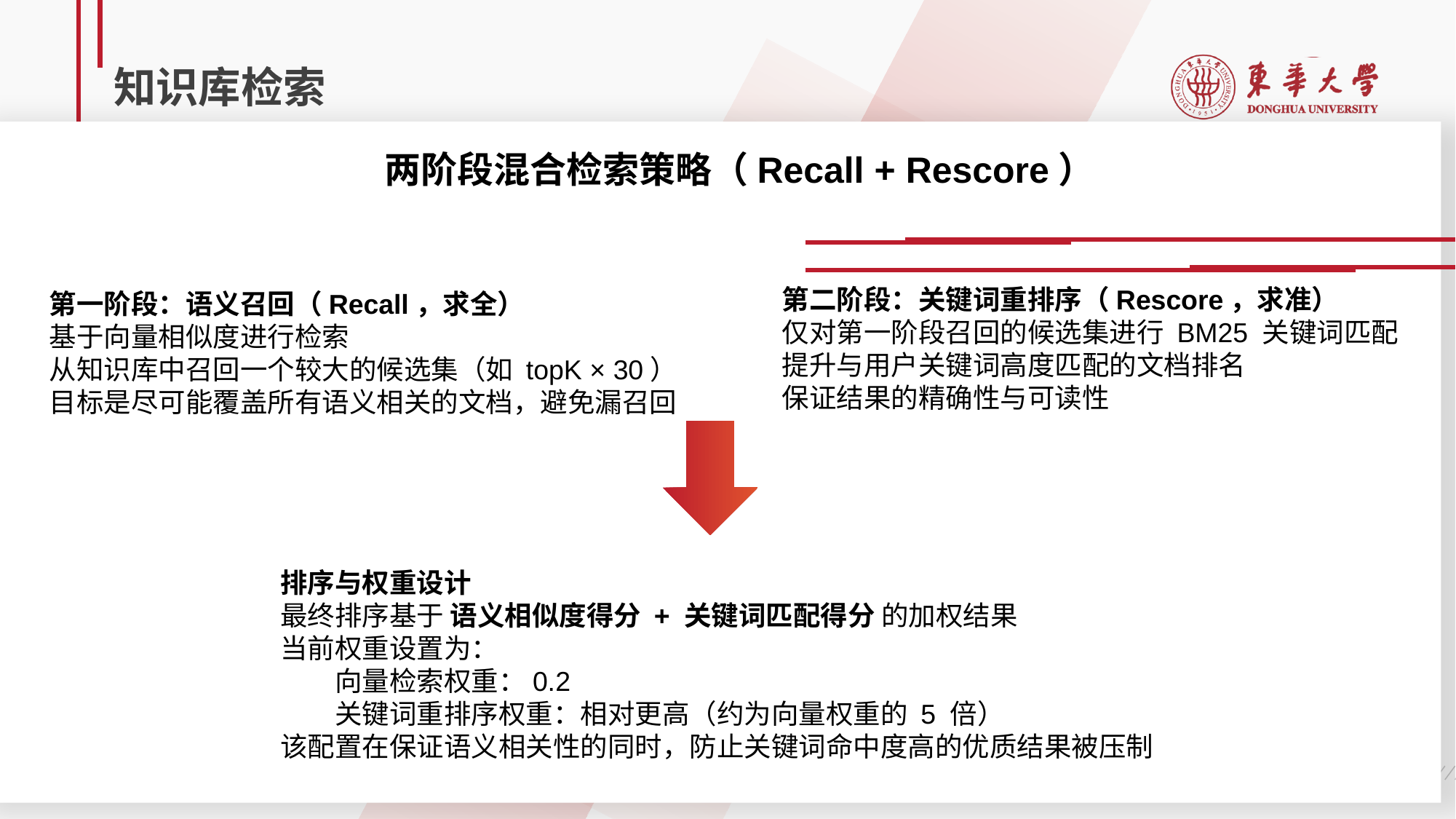

# 知识库检索
第二阶段：关键词重排序（Rescore，求准）
仅对第一阶段召回的候选集进行 BM25 关键词匹配
提升与用户关键词高度匹配的文档排名
保证结果的精确性与可读性

排序与权重设计
最终排序基于 语义相似度得分 + 关键词匹配得分 的加权结果
当前权重设置为：
向量检索权重：0.2
关键词重排序权重：相对更高（约为向量权重的 5 倍）
该配置在保证语义相关性的同时，防止关键词命中度高的优质结果被压制
两阶段混合检索策略（Recall + Rescore）

第一阶段：语义召回（Recall，求全）
基于向量相似度进行检索
从知识库中召回一个较大的候选集（如 topK × 30）
目标是尽可能覆盖所有语义相关的文档，避免漏召回

第二阶段：关键词重排序（Rescore，求准）
仅对第一阶段召回的候选集进行 BM25 关键词匹配
提升与用户关键词高度匹配的文档排名
保证结果的精确性与可读性

排序与权重设计
最终排序基于 语义相似度得分 + 关键词匹配得分 的加权结果
当前权重设置为：
向量检索权重：0.2
关键词重排序权重：相对更高（约为向量权重的 5 倍）
该配置在保证语义相关性的同时，防止关键词命中度高的优质结果被压制